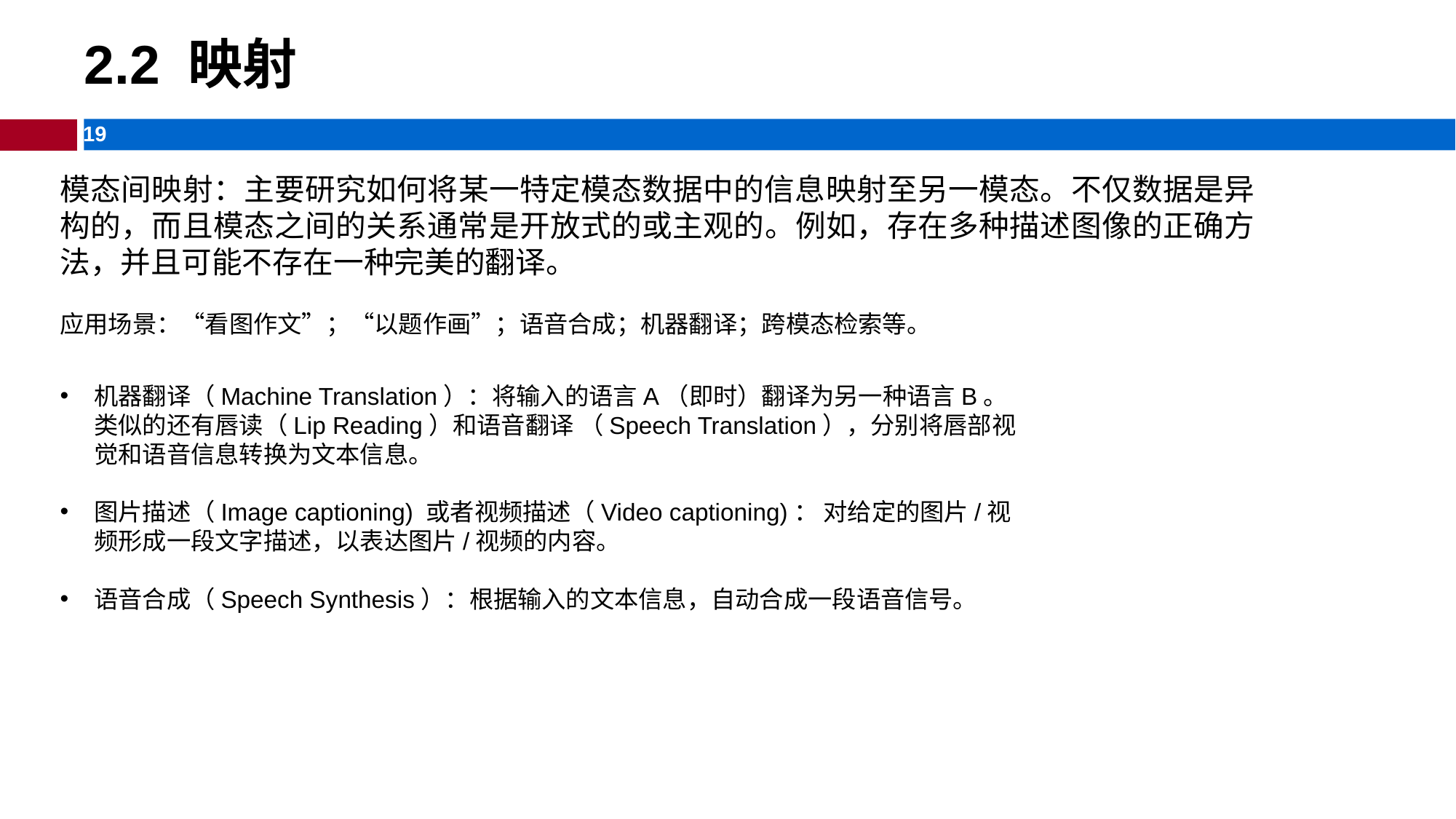

# 2.2 映射
模态间映射：主要研究如何将某一特定模态数据中的信息映射至另一模态。不仅数据是异构的，而且模态之间的关系通常是开放式的或主观的。例如，存在多种描述图像的正确方法，并且可能不存在一种完美的翻译。

应用场景：“看图作文”；“以题作画”；语音合成；机器翻译；跨模态检索等。

机器翻译（Machine Translation）：将输入的语言A（即时）翻译为另一种语言B。类似的还有唇读（Lip Reading）和语音翻译 （Speech Translation），分别将唇部视觉和语音信息转换为文本信息。

图片描述（Image captioning) 或者视频描述（Video captioning)： 对给定的图片/视频形成一段文字描述，以表达图片/视频的内容。

语音合成（Speech Synthesis）：根据输入的文本信息，自动合成一段语音信号。